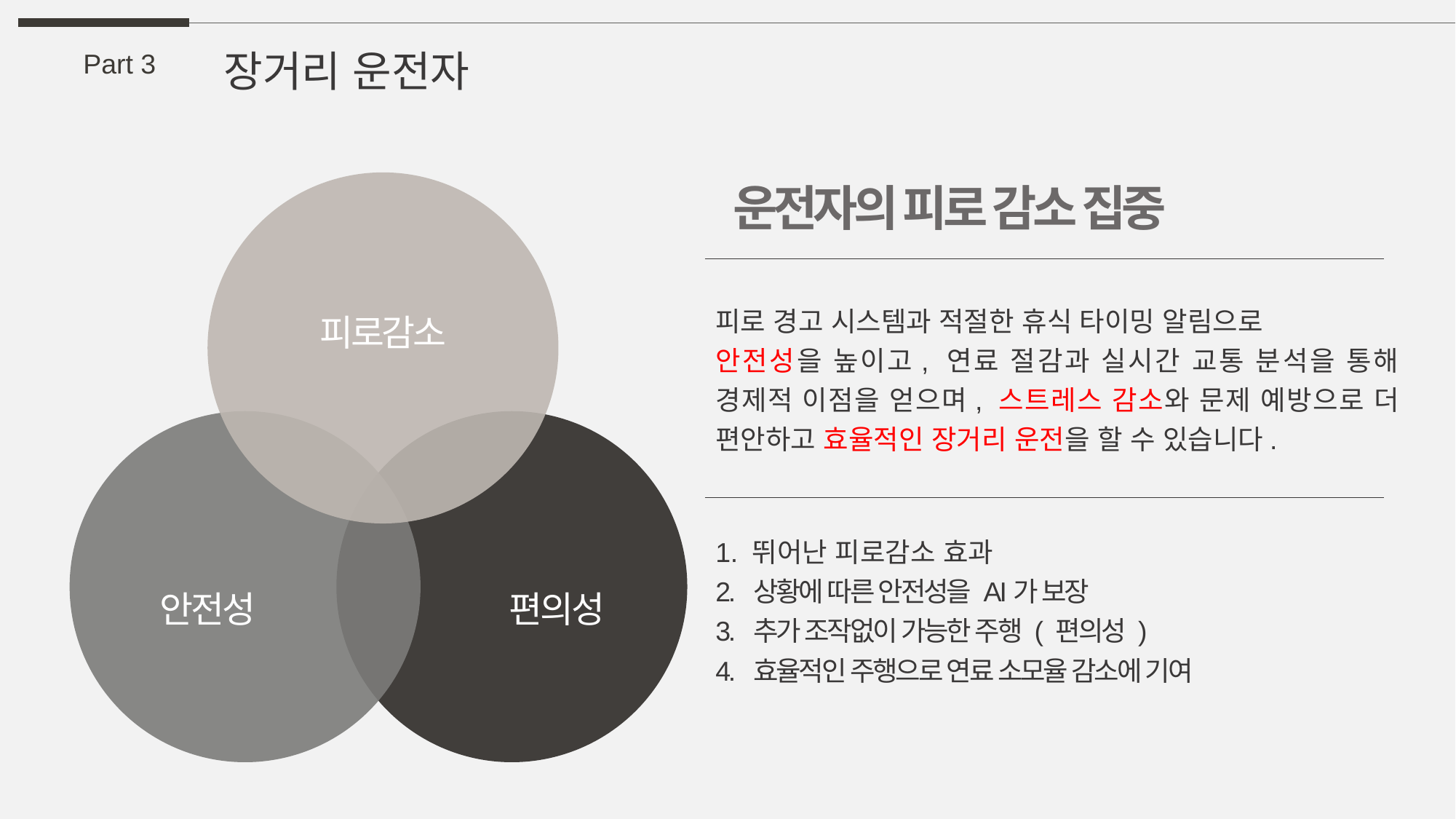

장거리 운전자
Part 3

피로감소

안전성
편의성
운전자의 피로 감소 집중
피로 경고 시스템과 적절한 휴식 타이밍 알림으로
안전성을 높이고, 연료 절감과 실시간 교통 분석을 통해 경제적 이점을 얻으며, 스트레스 감소와 문제 예방으로 더 편안하고 효율적인 장거리 운전을 할 수 있습니다.

1. 뛰어난 피로감소 효과
2.  상황에 따른 안전성을 AI가 보장
3.  추가 조작없이 가능한 주행 ( 편의성 )
4.  효율적인 주행으로 연료 소모율 감소에 기여